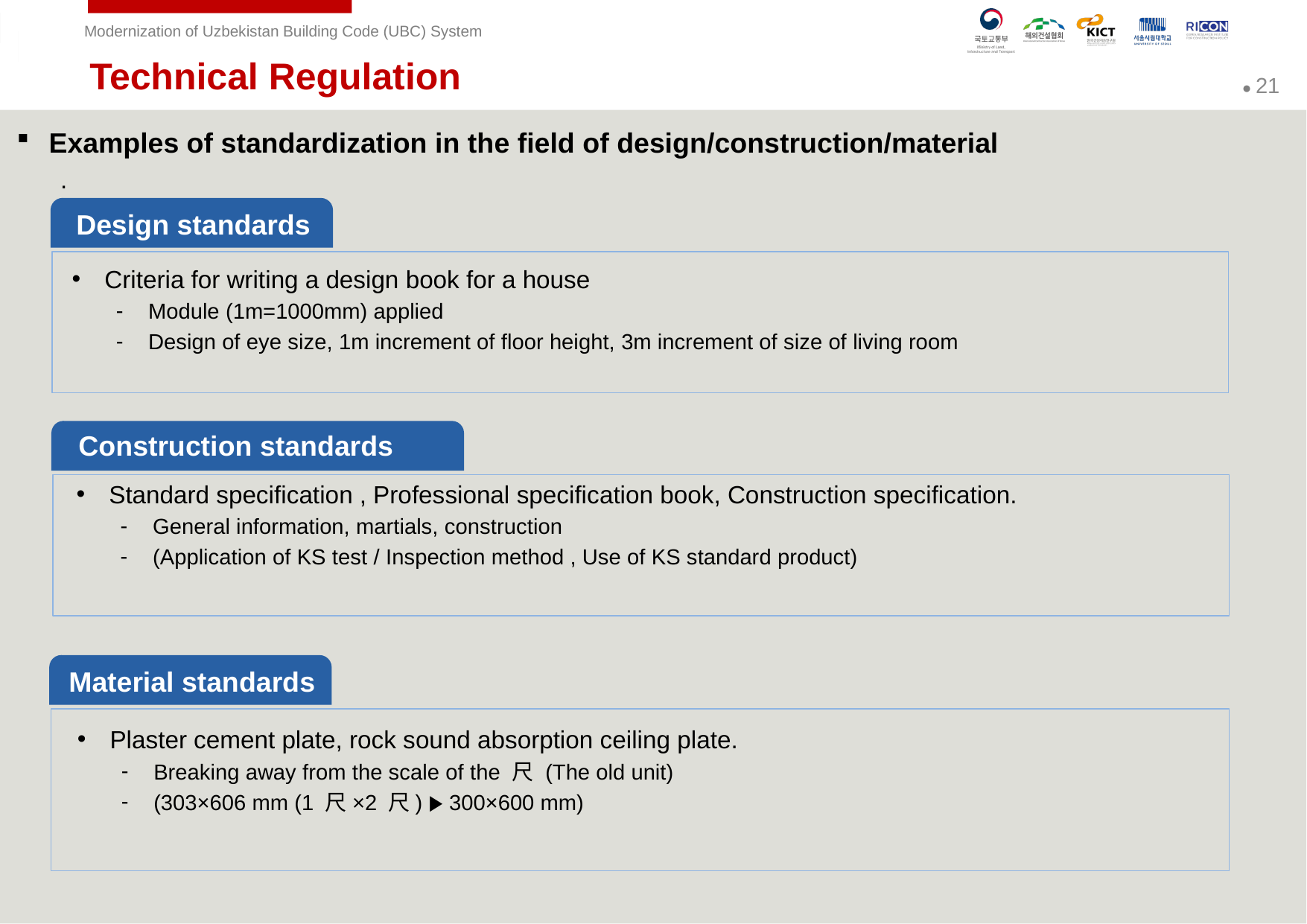

Technical Regulation
Examples of standardization in the field of design/construction/material
.

Design standards

Criteria for writing a design book for a house
Module (1m=1000mm) applied
Design of eye size, 1m increment of floor height, 3m increment of size of living room

Construction standards
Standard specification , Professional specification book, Construction specification.
General information, martials, construction
(Application of KS test / Inspection method , Use of KS standard product)

Material standards

Plaster cement plate, rock sound absorption ceiling plate.
Breaking away from the scale of the 尺 (The old unit)
(303×606 mm (1 尺×2 尺) ▶ 300×600 mm)